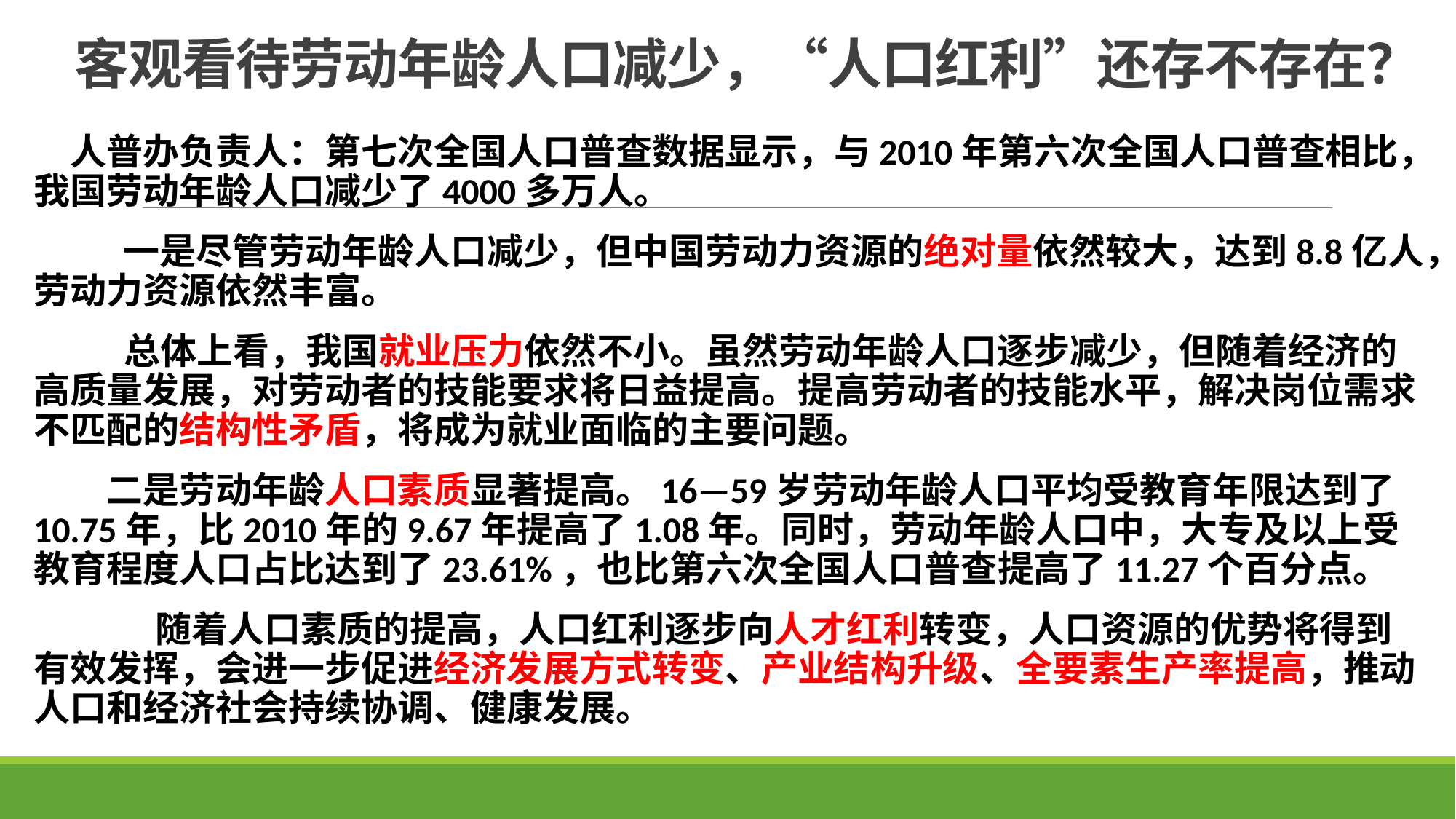

# 客观看待劳动年龄人口减少，“人口红利”还存不存在？
　人普办负责人：第七次全国人口普查数据显示，与2010年第六次全国人口普查相比，我国劳动年龄人口减少了4000多万人。
 　　一是尽管劳动年龄人口减少，但中国劳动力资源的绝对量依然较大，达到8.8亿人，劳动力资源依然丰富。
          总体上看，我国就业压力依然不小。虽然劳动年龄人口逐步减少，但随着经济的高质量发展，对劳动者的技能要求将日益提高。提高劳动者的技能水平，解决岗位需求不匹配的结构性矛盾，将成为就业面临的主要问题。
　　二是劳动年龄人口素质显著提高。16—59岁劳动年龄人口平均受教育年限达到了10.75年，比2010年的9.67年提高了1.08年。同时，劳动年龄人口中，大专及以上受教育程度人口占比达到了23.61%，也比第六次全国人口普查提高了11.27个百分点。
　　      随着人口素质的提高，人口红利逐步向人才红利转变，人口资源的优势将得到有效发挥，会进一步促进经济发展方式转变、产业结构升级、全要素生产率提高，推动人口和经济社会持续协调、健康发展。